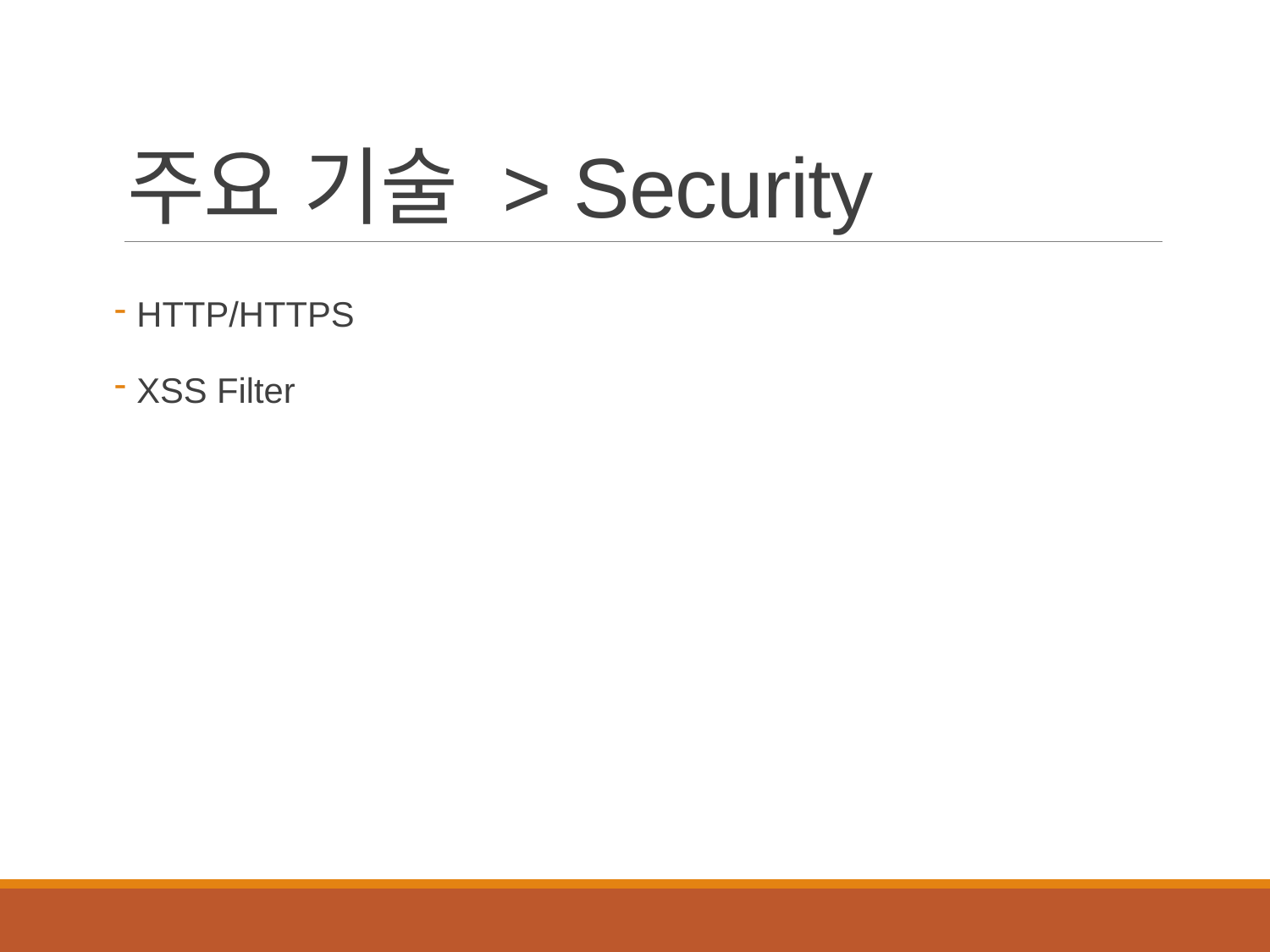

# 주요 기술 > Security
 HTTP/HTTPS
 XSS Filter